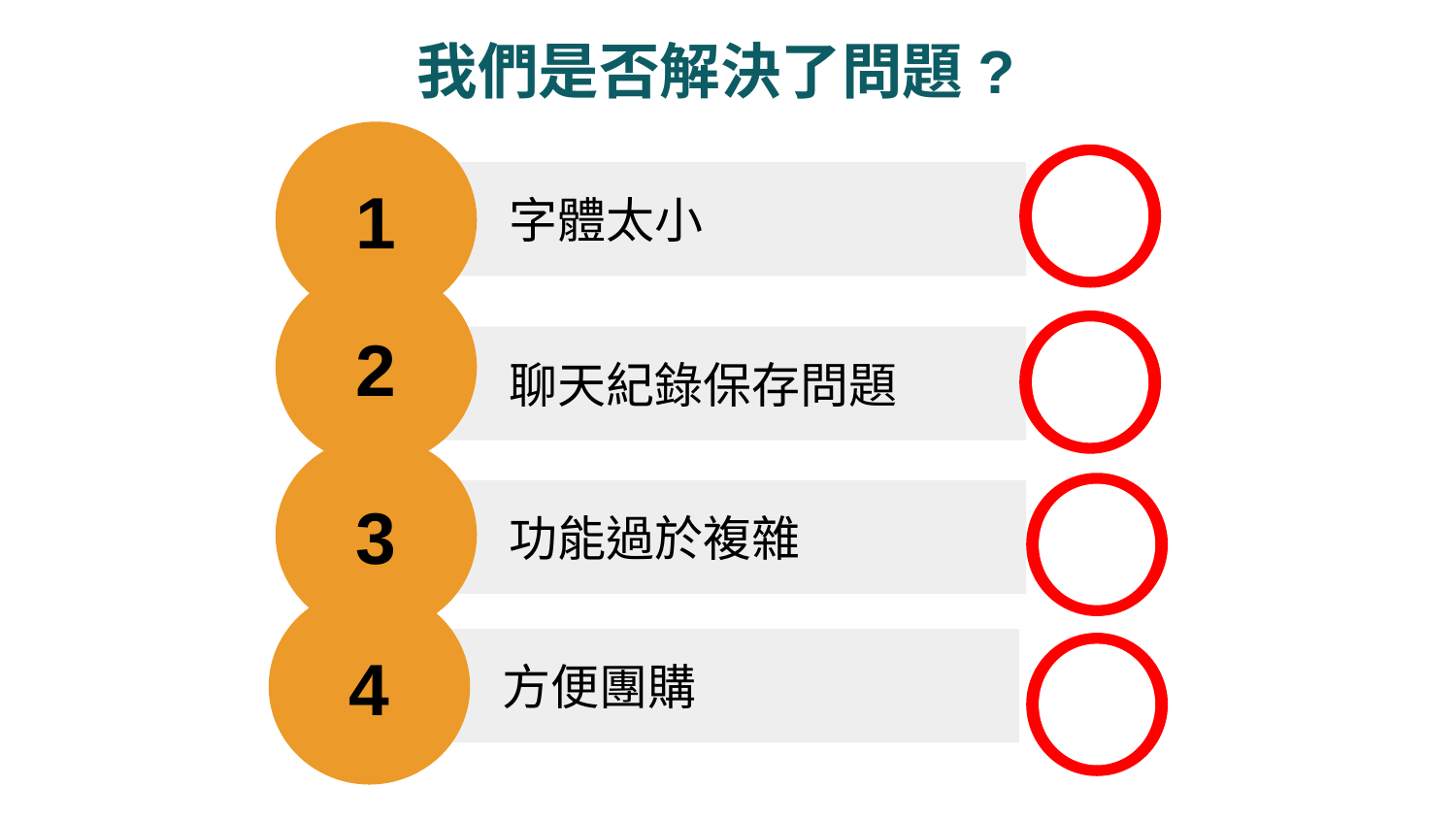

我們是否解決了問題?
1
             字體太小

2
             聊天紀錄保存問題

3
             功能過於複雜

4
             方便團購